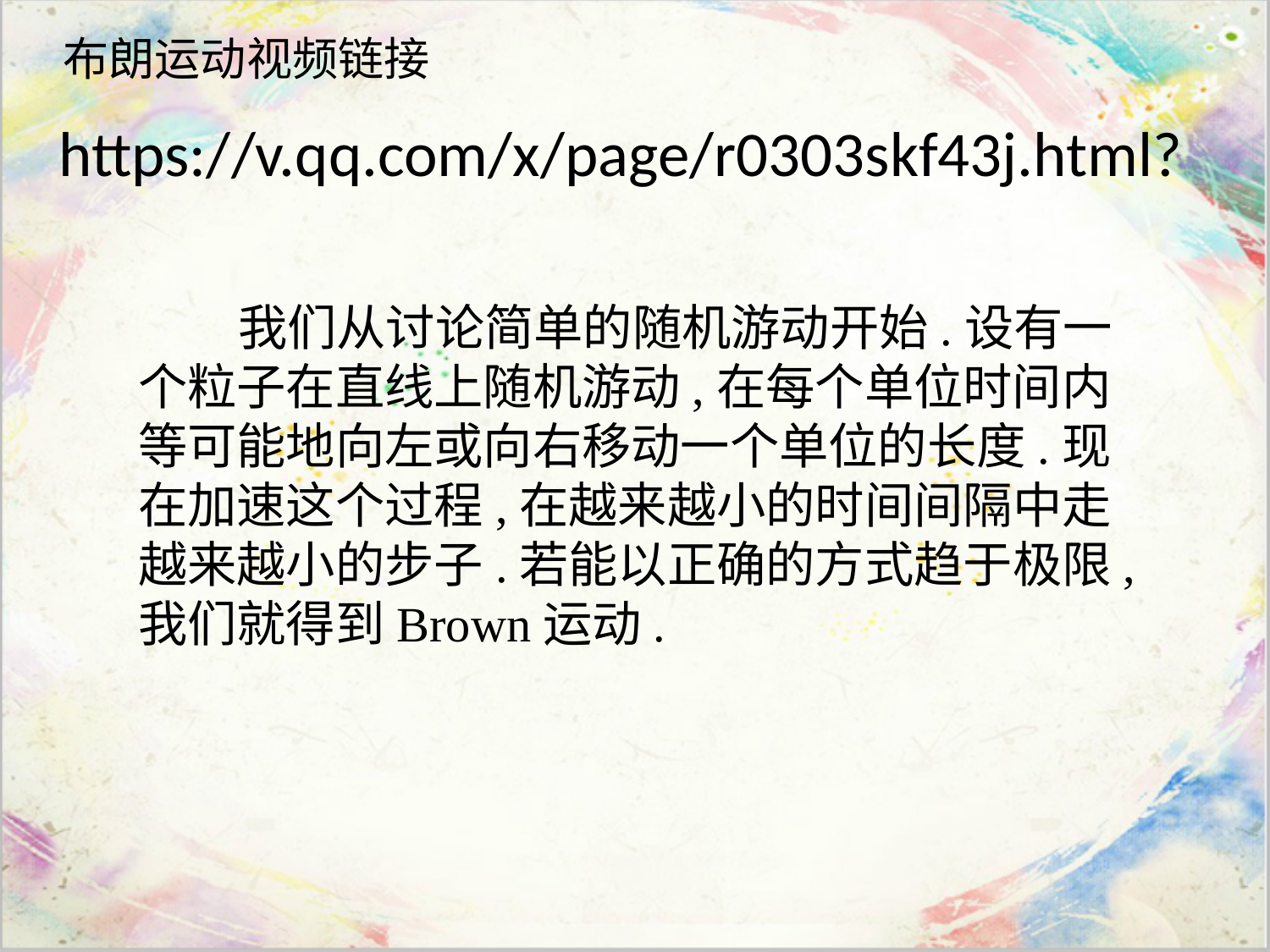

布朗运动视频链接
https://v.qq.com/x/page/r0303skf43j.html?
        我们从讨论简单的随机游动开始.设有一个粒子在直线上随机游动,在每个单位时间内等可能地向左或向右移动一个单位的长度.现在加速这个过程,在越来越小的时间间隔中走越来越小的步子.若能以正确的方式趋于极限,我们就得到Brown运动.